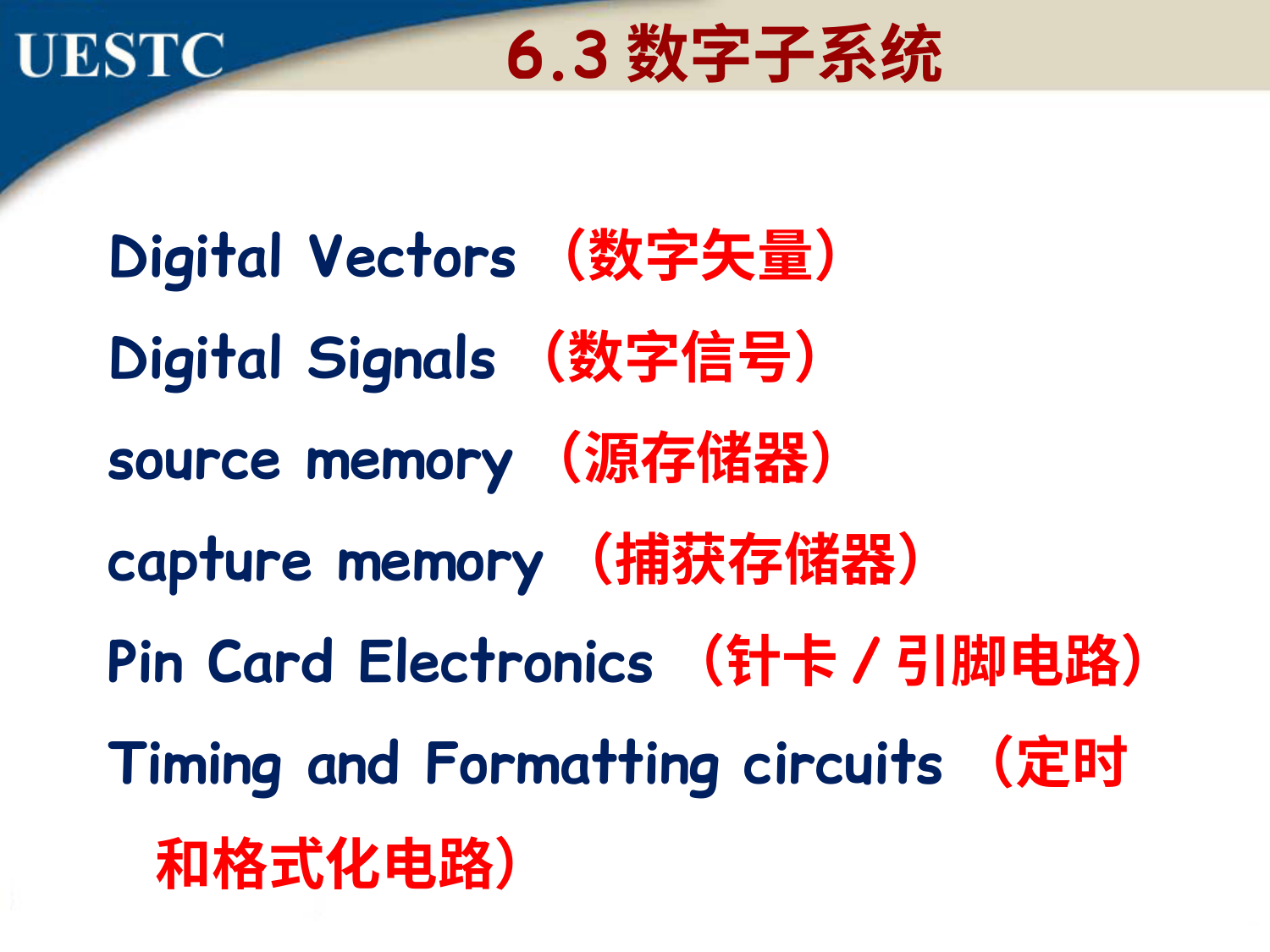

6.3数字子系统
Digital Vectors（数字矢量）
Digital Signals（数字信号）
source memory（源存储器）
capture memory（捕获存储器）
Pin Card Electronics（针卡/引脚电路）
Timing and Formatting circuits（定时和格式化电路）